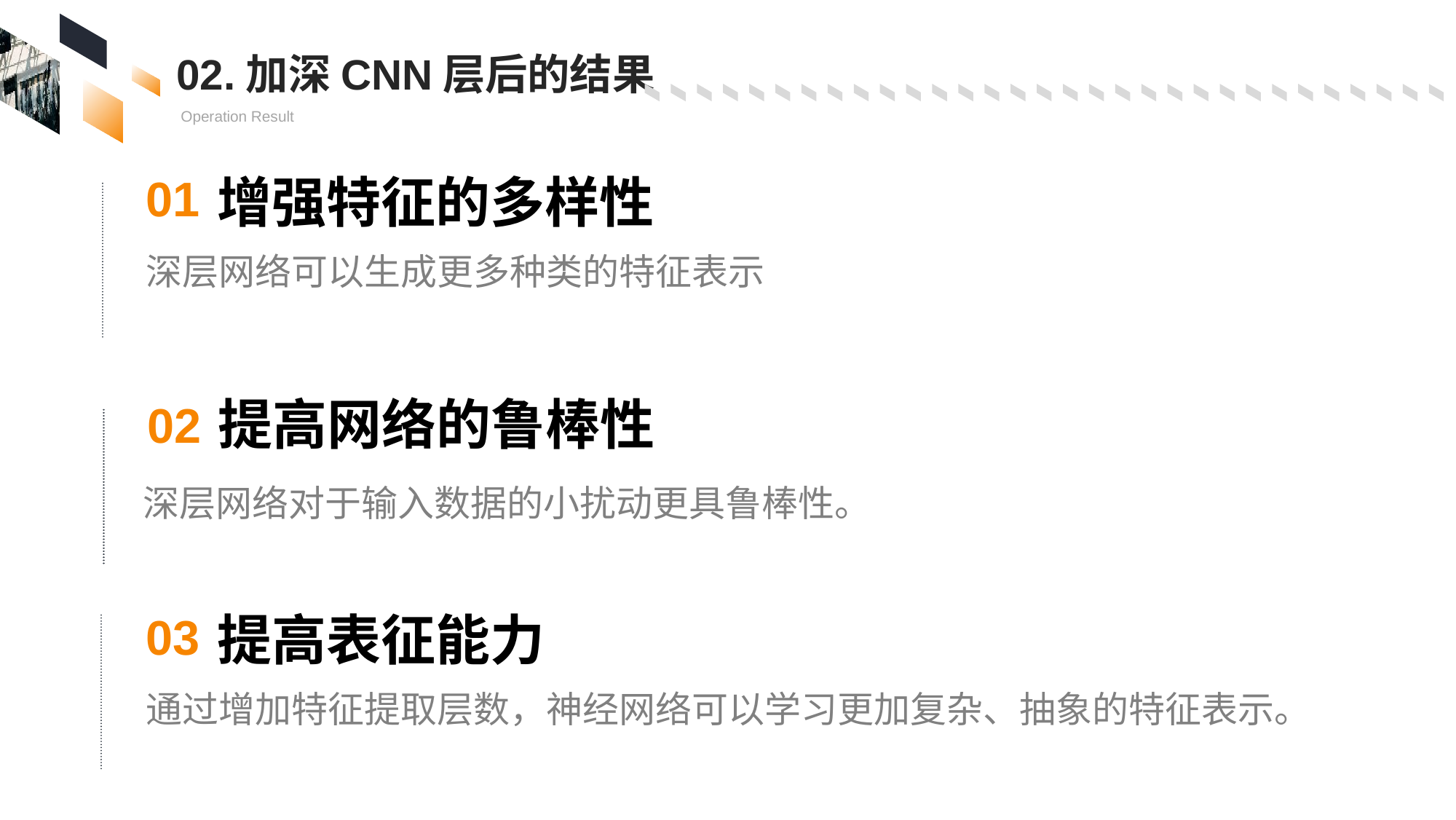

02.加深CNN层后的结果
Operation Result

增强特征的多样性
01
深层网络可以生成更多种类的特征表示
提高网络的鲁棒性
02
深层网络对于输入数据的小扰动更具鲁棒性。
提高表征能力
03
通过增加特征提取层数，神经网络可以学习更加复杂、抽象的特征表示。